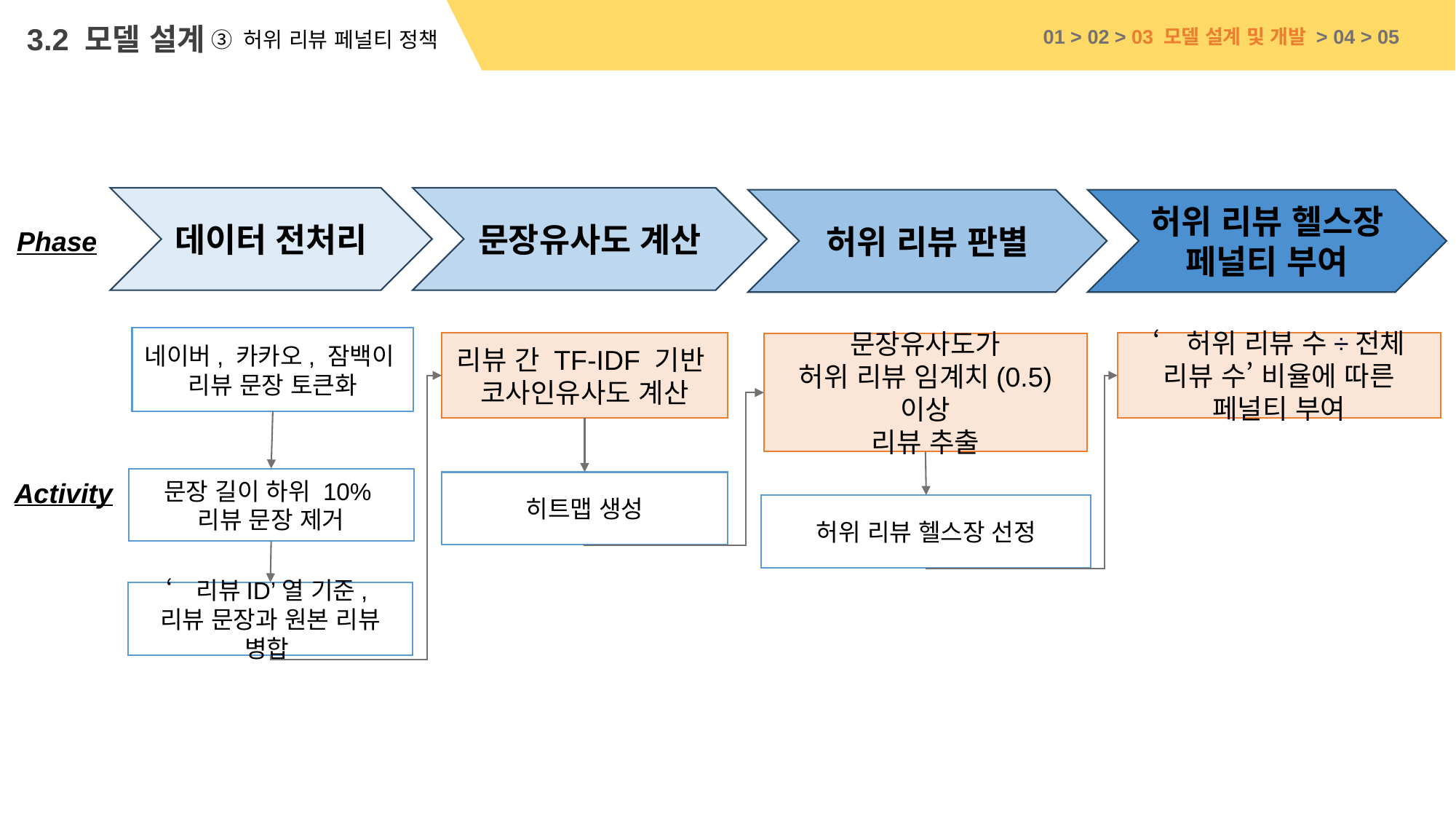

3.2 모델 설계
01 > 02 > 03 모델 설계 및 개발 > 04 > 05
③ 허위 리뷰 페널티 정책
문장유사도 계산
데이터 전처리
허위 리뷰 판별
허위 리뷰 헬스장
페널티 부여
Phase
네이버, 카카오, 잠백이
리뷰 문장 토큰화
리뷰 간 TF-IDF 기반
코사인유사도 계산
‘허위 리뷰 수÷전체 리뷰 수’ 비율에 따른 페널티 부여
문장유사도가
허위 리뷰 임계치(0.5) 이상
리뷰 추출
문장 길이 하위 10%
리뷰 문장 제거
Activity
히트맵 생성
허위 리뷰 헬스장 선정
‘리뷰ID’열 기준,
리뷰 문장과 원본 리뷰 병합